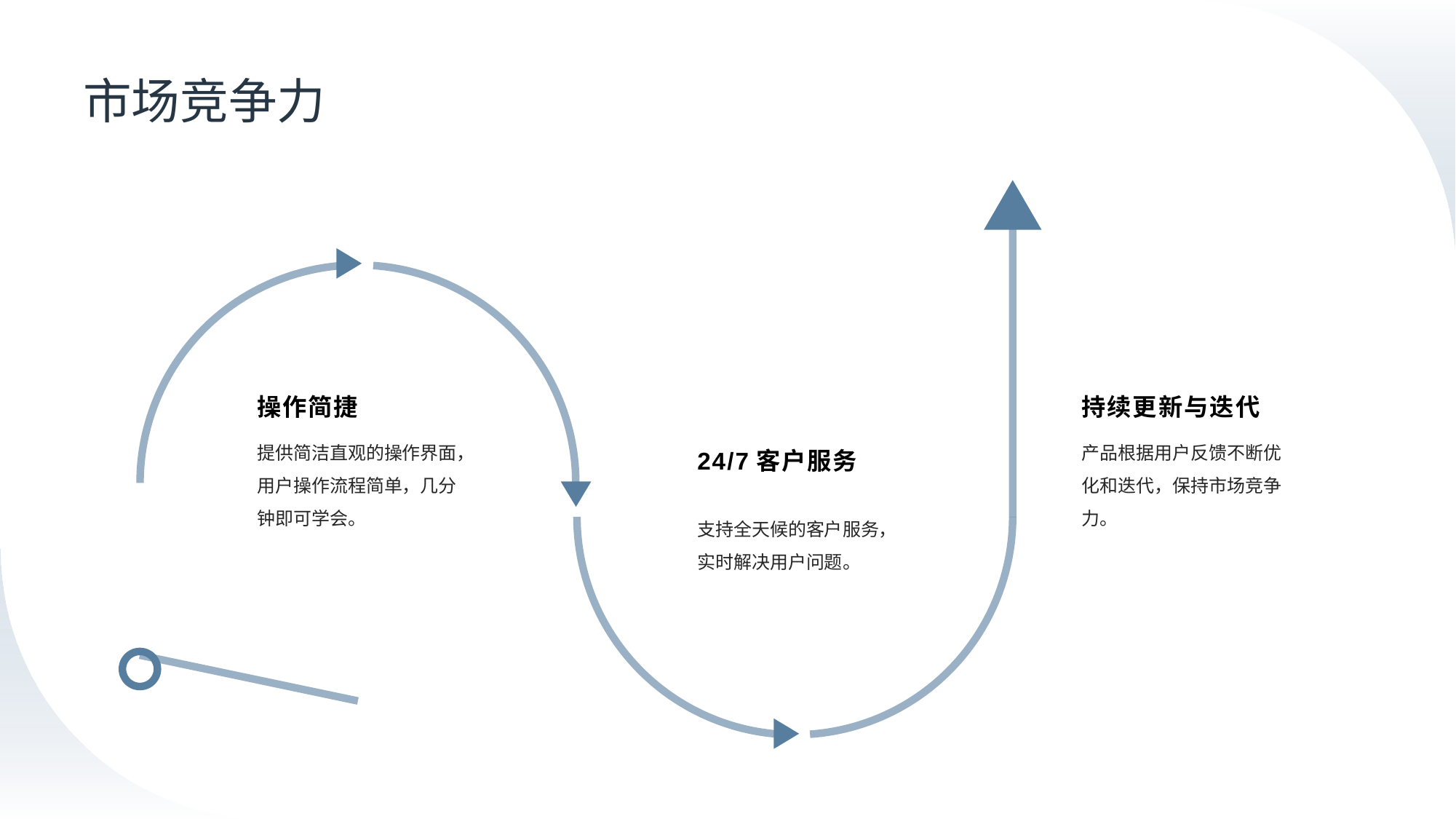

# 市场竞争力

操作简捷
持续更新与迭代
提供简洁直观的操作界面，用户操作流程简单，几分钟即可学会。
产品根据用户反馈不断优化和迭代，保持市场竞争力。
24/7客户服务

支持全天候的客户服务，实时解决用户问题。